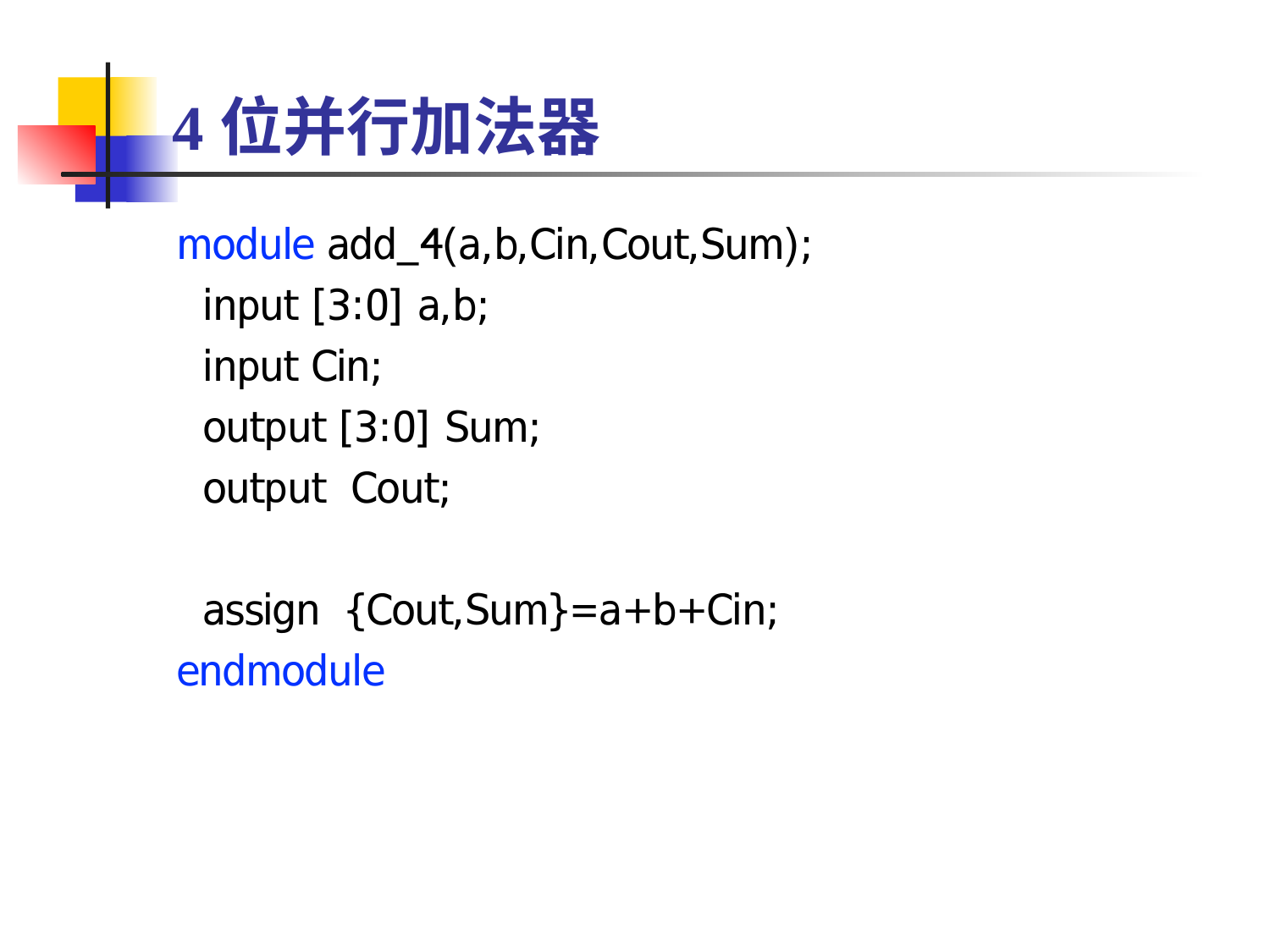

# 4位并行加法器
module add_4(a,b,Cin,Cout,Sum);
  input [3:0] a,b;
  input Cin;
  output [3:0] Sum;
  output  Cout;

  assign  {Cout,Sum}=a+b+Cin;
endmodule